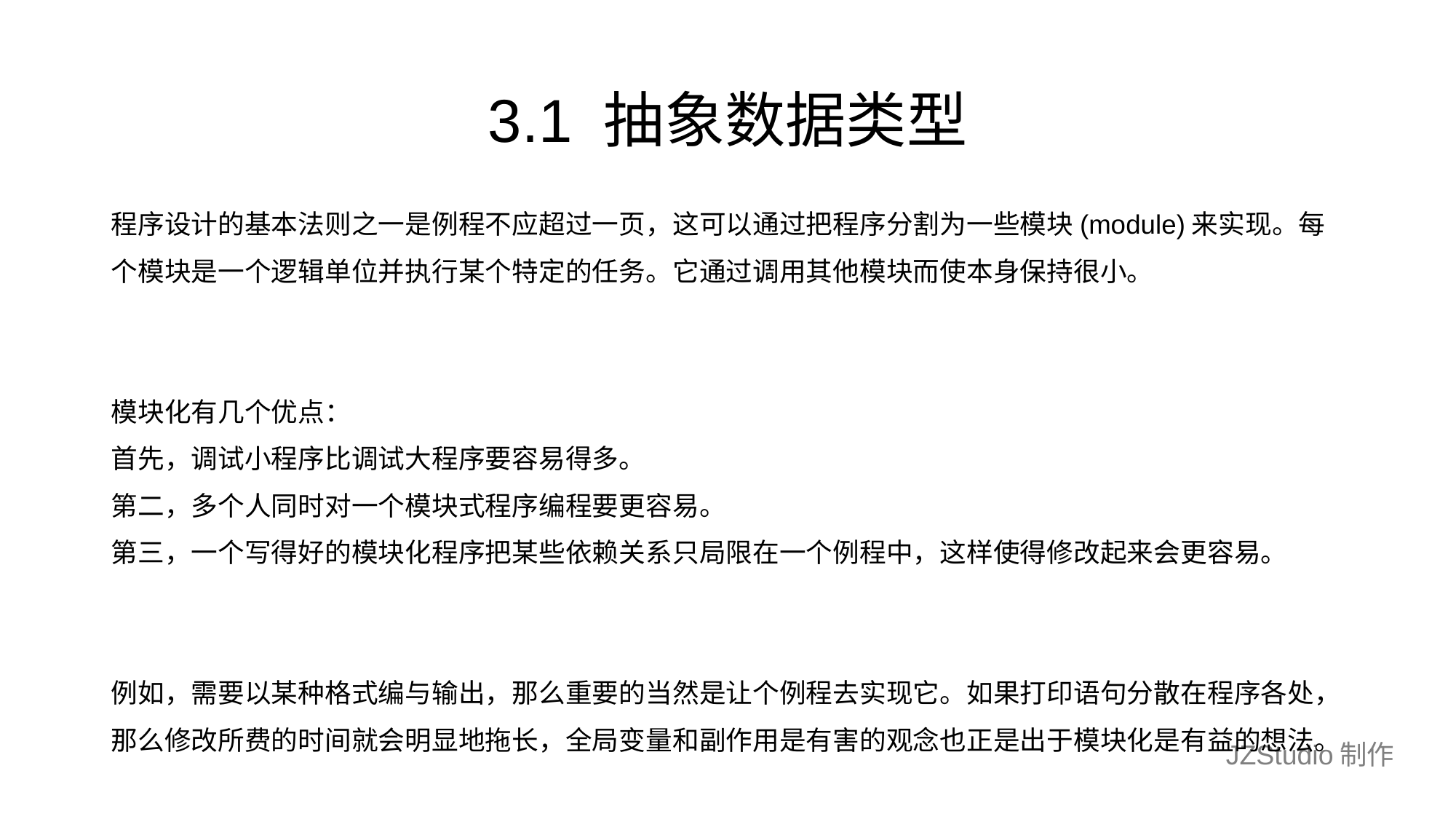

# 3.1 抽象数据类型
程序设计的基本法则之一是例程不应超过一页，这可以通过把程序分割为一些模块(module)来实现。每
个模块是一个逻辑单位并执行某个特定的任务。它通过调用其他模块而使本身保持很小。

模块化有几个优点：
首先，调试小程序比调试大程序要容易得多。
第二，多个人同时对一个模块式程序编程要更容易。
第三，一个写得好的模块化程序把某些依赖关系只局限在一个例程中，这样使得修改起来会更容易。

例如，需要以某种格式编与输出，那么重要的当然是让个例程去实现它。如果打印语句分散在程序各处，
那么修改所费的时间就会明显地拖长，全局变量和副作用是有害的观念也正是出于模块化是有益的想法。